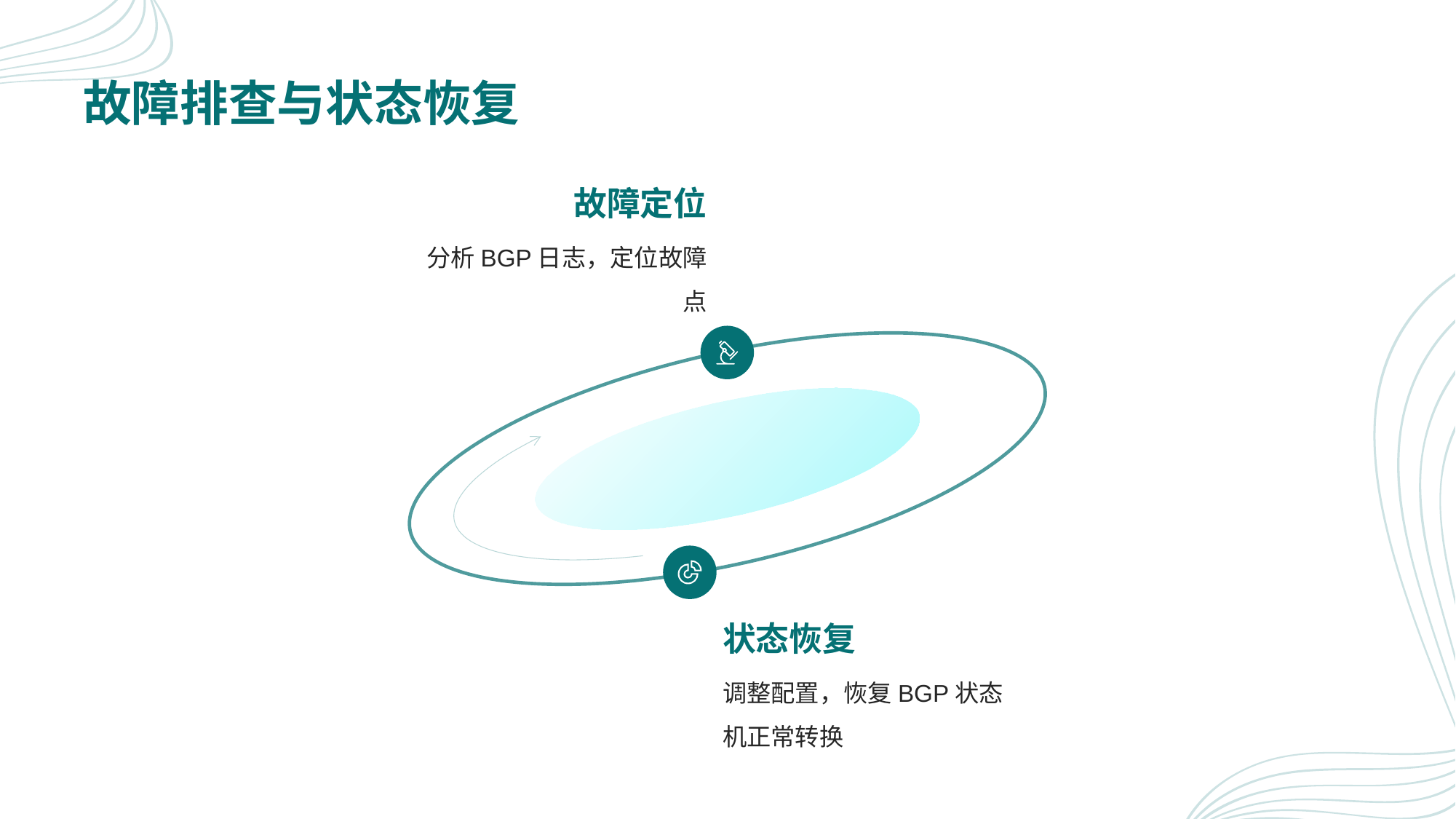

# 故障排查与状态恢复
故障定位
分析BGP日志，定位故障点

状态恢复
调整配置，恢复BGP状态机正常转换